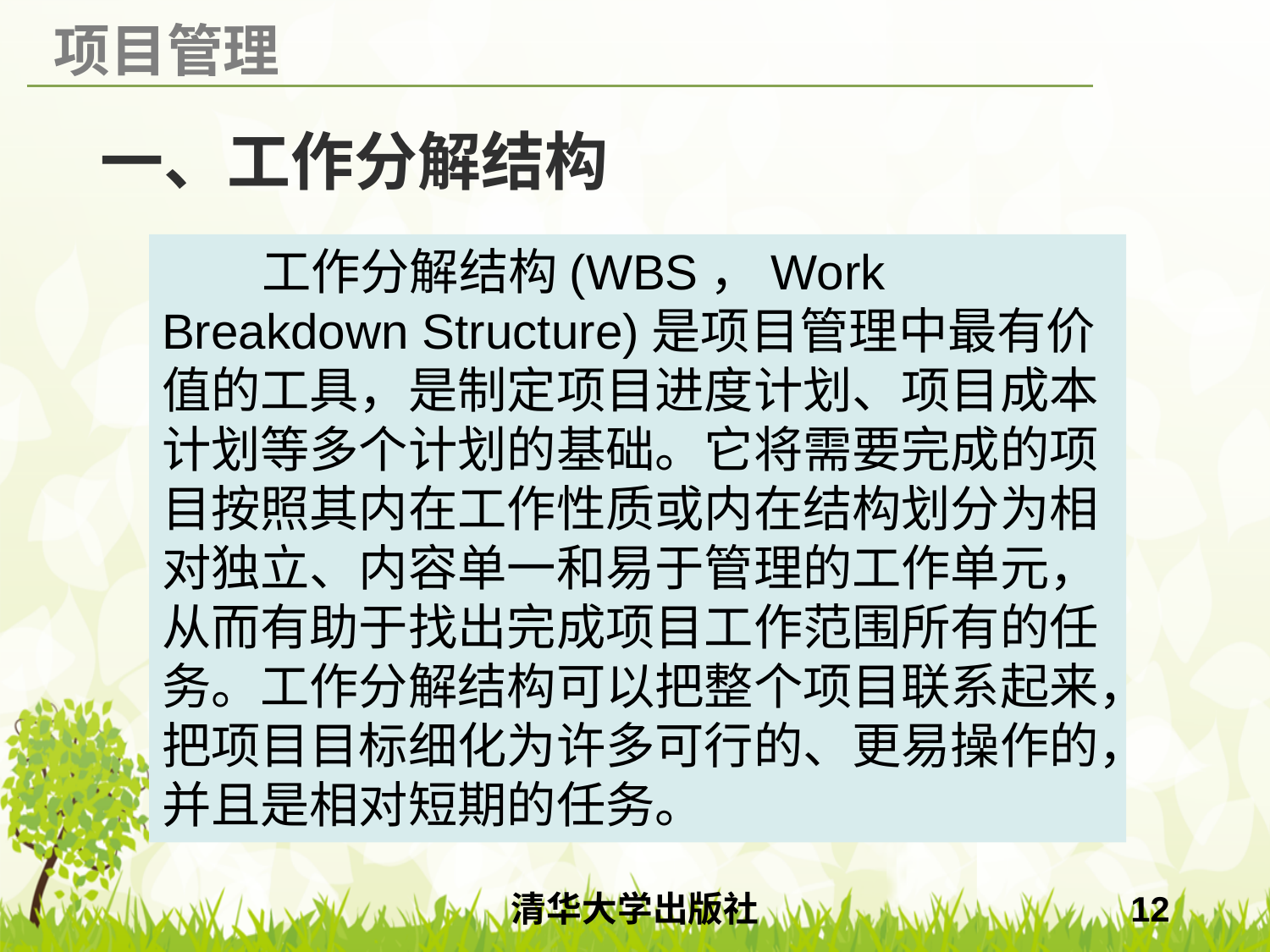

# 一、工作分解结构
工作分解结构(WBS，Work Breakdown Structure)是项目管理中最有价值的工具，是制定项目进度计划、项目成本计划等多个计划的基础。它将需要完成的项目按照其内在工作性质或内在结构划分为相对独立、内容单一和易于管理的工作单元，从而有助于找出完成项目工作范围所有的任务。工作分解结构可以把整个项目联系起来，把项目目标细化为许多可行的、更易操作的，并且是相对短期的任务。
清华大学出版社
12